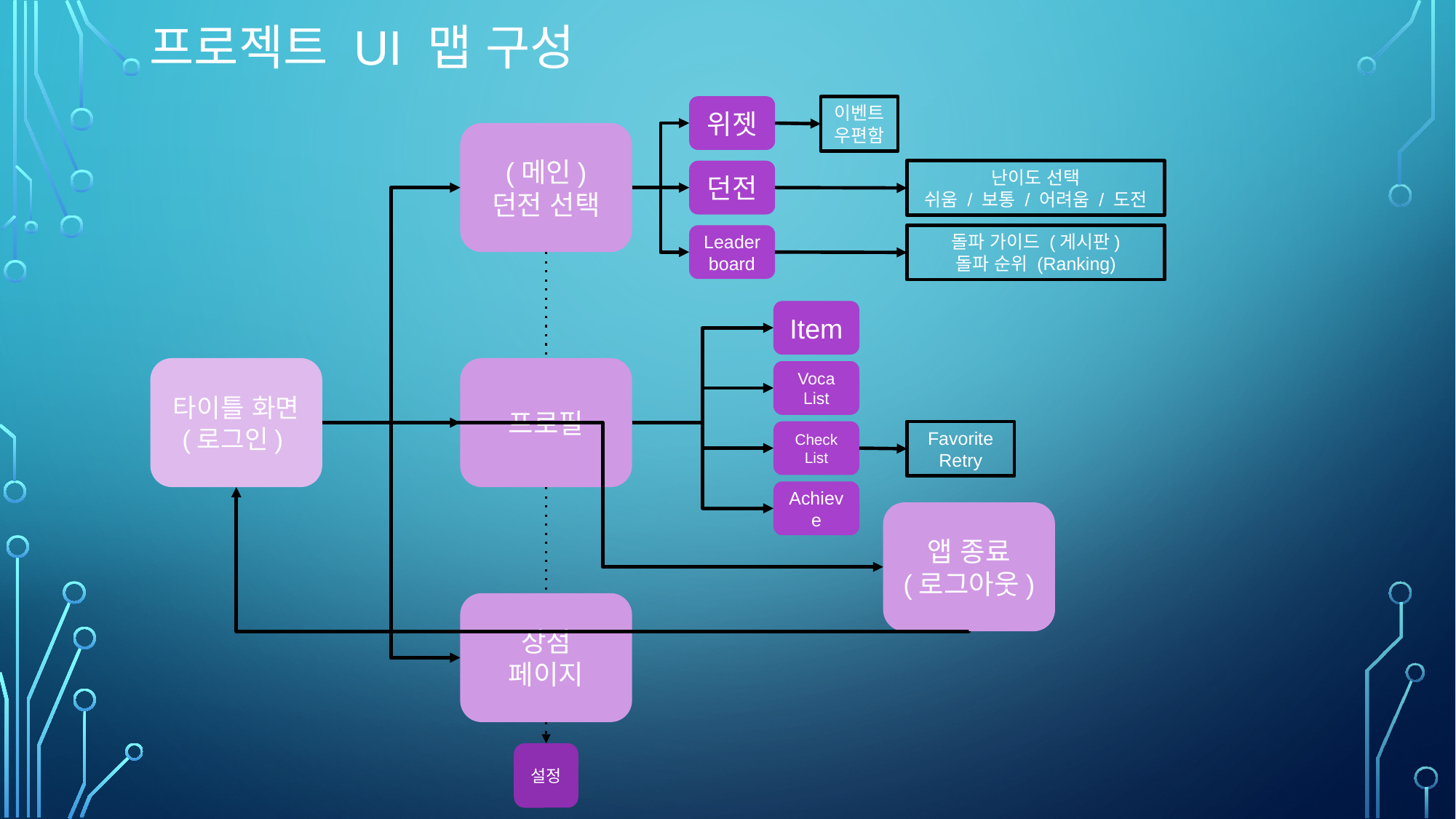

프로젝트 UI 맵 구성
위젯
이벤트
우편함
(메인)
던전 선택
던전
난이도 선택
쉬움 / 보통 / 어려움 / 도전
Leaderboard
돌파 가이드 (게시판)
돌파 순위 (Ranking)
Item
타이틀 화면
(로그인)
프로필
Voca List
Check List
Favorite
Retry
Achieve
앱 종료
(로그아웃)
상점
페이지
설정